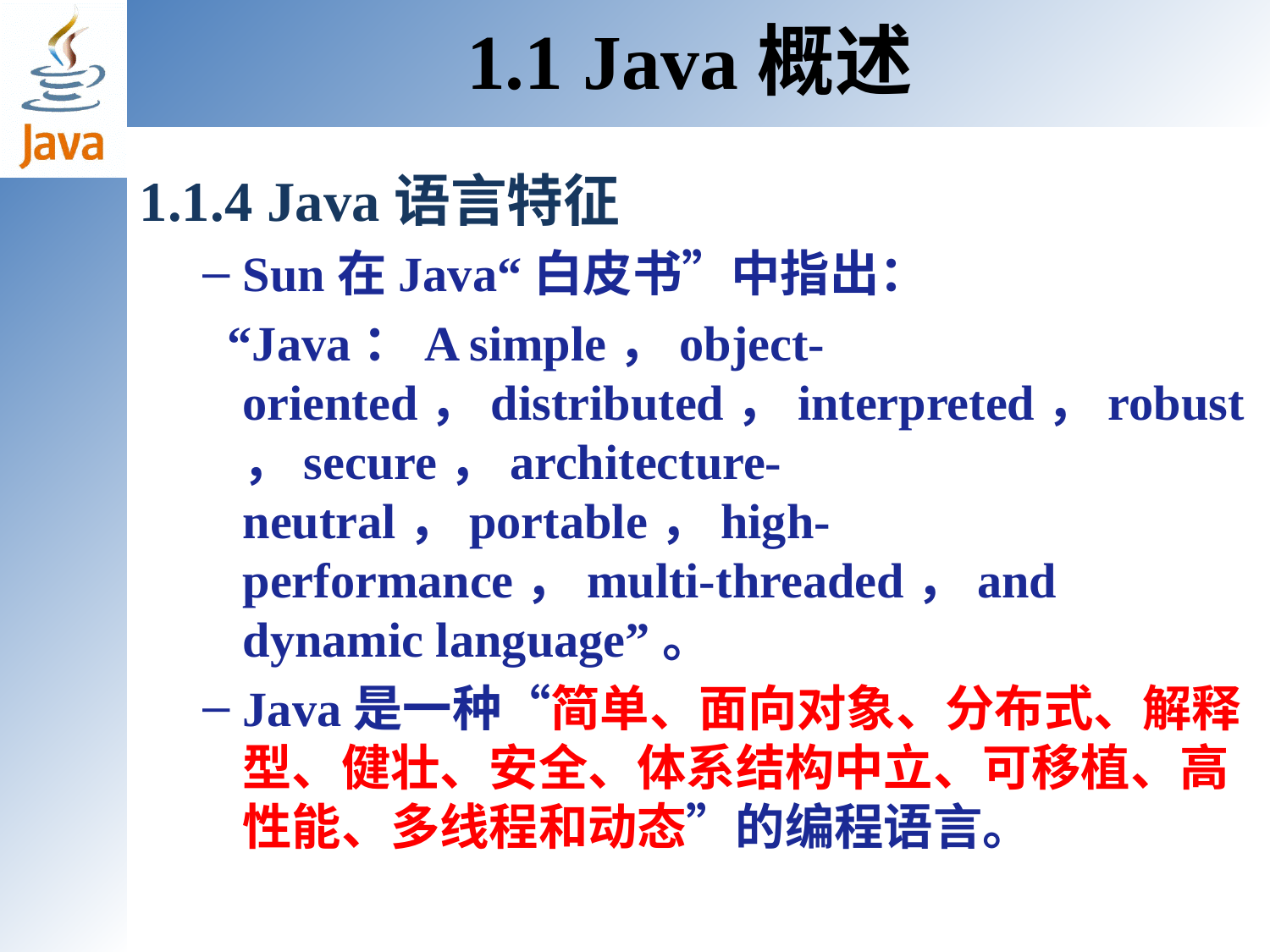

1.1 Java概述
# 1.1.4 Java语言特征
Sun在Java“白皮书”中指出：
  “Java：A simple，object-oriented，distributed，interpreted，robust，secure，architecture-neutral，portable，high-performance，multi-threaded，and dynamic language”。
Java是一种“简单、面向对象、分布式、解释型、健壮、安全、体系结构中立、可移植、高性能、多线程和动态”的编程语言。

29